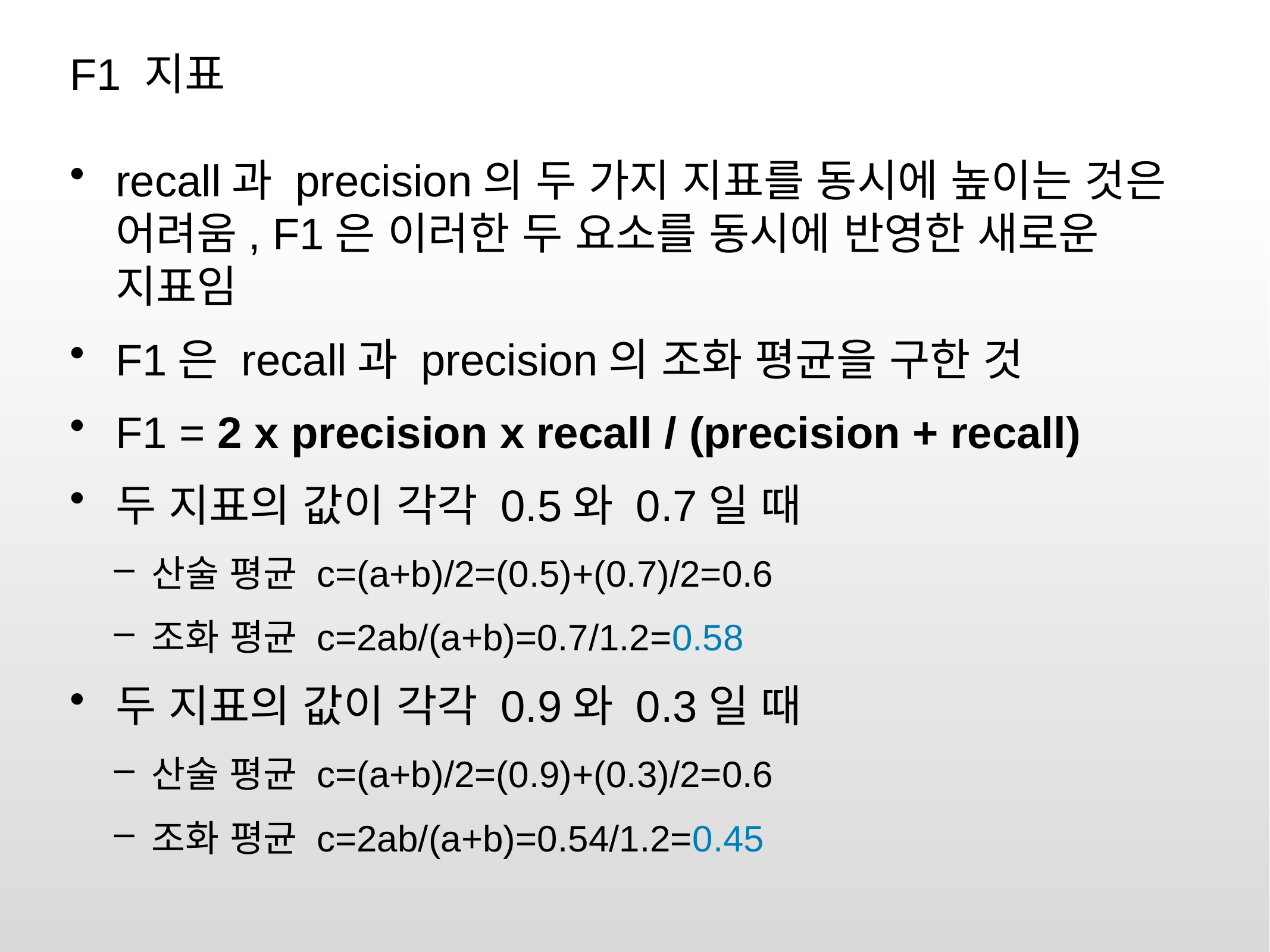

# F1 지표
recall과 precision의 두 가지 지표를 동시에 높이는 것은 어려움, F1은 이러한 두 요소를 동시에 반영한 새로운 지표임
F1은 recall과 precision의 조화 평균을 구한 것
F1 = 2 x precision x recall / (precision + recall)
두 지표의 값이 각각 0.5와 0.7일 때
산술 평균 c=(a+b)/2=(0.5)+(0.7)/2=0.6
조화 평균 c=2ab/(a+b)=0.7/1.2=0.58
두 지표의 값이 각각 0.9와 0.3일 때
산술 평균 c=(a+b)/2=(0.9)+(0.3)/2=0.6
조화 평균 c=2ab/(a+b)=0.54/1.2=0.45
215